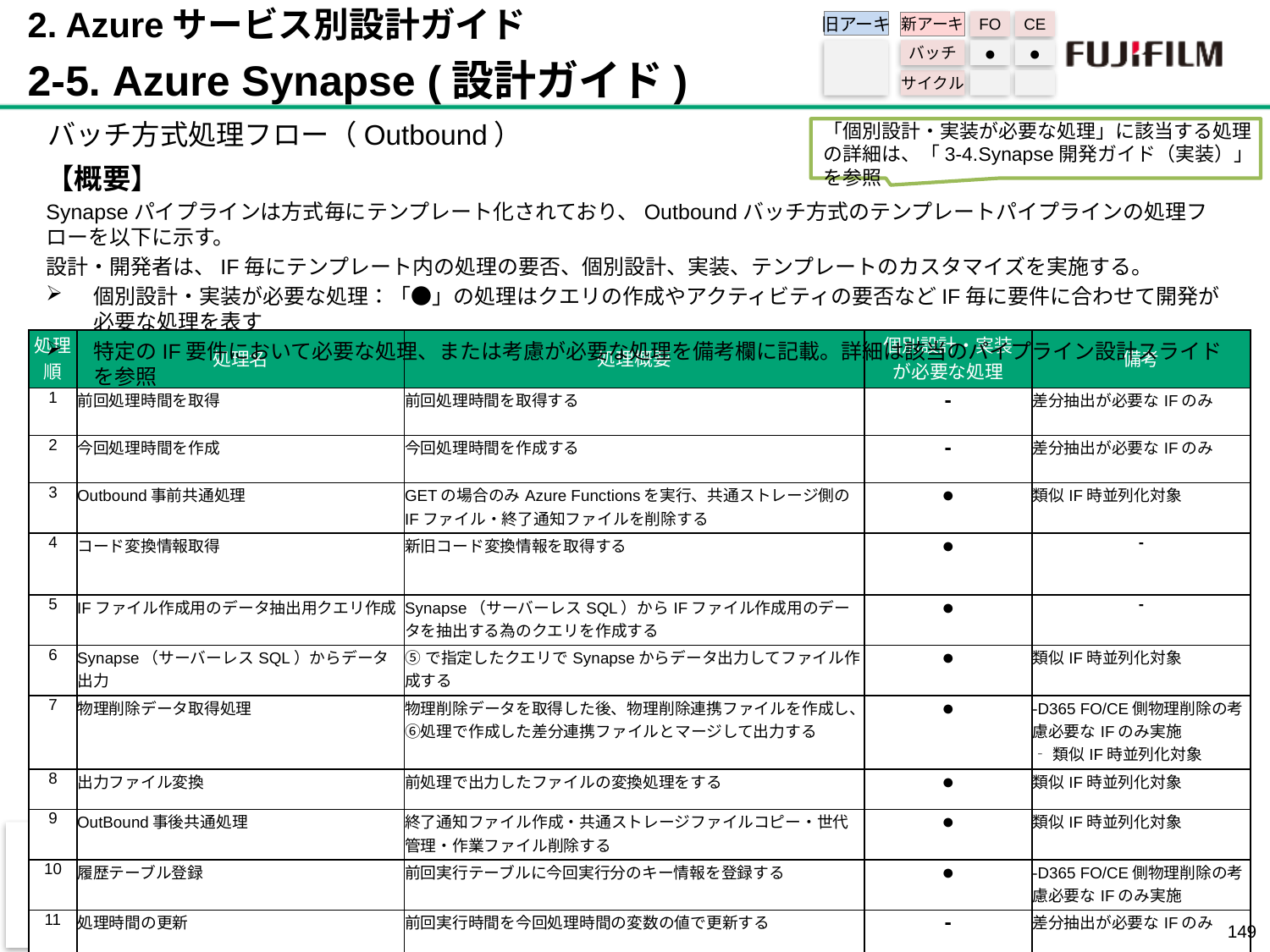

2. Azureサービス別設計ガイド
2-5. Azure Synapse (設計ガイド)
旧アーキ
FO
CE
新アーキ
バッチ
●
●
サイクル

バッチ方式処理フロー（Outbound）

「個別設計・実装が必要な処理」に該当する処理の詳細は、「3-4.Synapse開発ガイド（実装）」を参照
【概要】
Synapseパイプラインは方式毎にテンプレート化されており、Outboundバッチ方式のテンプレートパイプラインの処理フローを以下に示す。
設計・開発者は、IF毎にテンプレート内の処理の要否、個別設計、実装、テンプレートのカスタマイズを実施する。
個別設計・実装が必要な処理：「●」の処理はクエリの作成やアクティビティの要否などIF毎に要件に合わせて開発が必要な処理を表す
特定のIF要件において必要な処理、または考慮が必要な処理を備考欄に記載。詳細は該当のパイプライン設計スライドを参照

| 処理順 | 処理名 | 処理概要​ | 個別設計・実装 が必要な処理 | 備考 |
| --- | --- | --- | --- | --- |
| 1 | 前回処理時間を取得 | 前回処理時間を取得する | - | 差分抽出が必要なIFのみ |
| 2 | 今回処理時間を作成 | 今回処理時間を作成する | - | 差分抽出が必要なIFのみ |
| 3 | Outbound事前共通処理 | GETの場合のみAzure Functionsを実行、共通ストレージ側のIFファイル・終了通知ファイルを削除する | ● | 類似IF時並列化対象 |
| 4 | コード変換情報取得 | 新旧コード変換情報を取得する | ● | - |
| 5 | IFファイル作成用のデータ抽出用クエリ作成 | Synapse（サーバーレスSQL）からIFファイル作成用のデータを抽出する為のクエリを作成する | ● | - |
| 6 | Synapse（サーバーレスSQL）からデータ出力 | ⑤で指定したクエリでSynapseからデータ出力してファイル作成する | ● | 類似IF時並列化対象 |
| 7 | 物理削除データ取得処理 | 物理削除データを取得した後、物理削除連携ファイルを作成し、⑥処理で作成した差分連携ファイルとマージして出力する | ● | ‐D365 FO/CE側物理削除の考慮必要なIFのみ実施 ‐類似IF時並列化対象 |
| 8 | 出力ファイル変換 | 前処理で出力したファイルの変換処理をする | ● | 類似IF時並列化対象 |
| 9 | OutBound事後共通処理 | 終了通知ファイル作成・共通ストレージファイルコピー・世代管理・作業ファイル削除する | ● | 類似IF時並列化対象 |
| 10 | 履歴テーブル登録 | 前回実行テーブルに今回実行分のキー情報を登録する | ● | ‐D365 FO/CE側物理削除の考慮必要なIFのみ実施 |
| 11 | 処理時間の更新 | 前回実行時間を今回処理時間の変数の値で更新する | - | 差分抽出が必要なIFのみ |

149